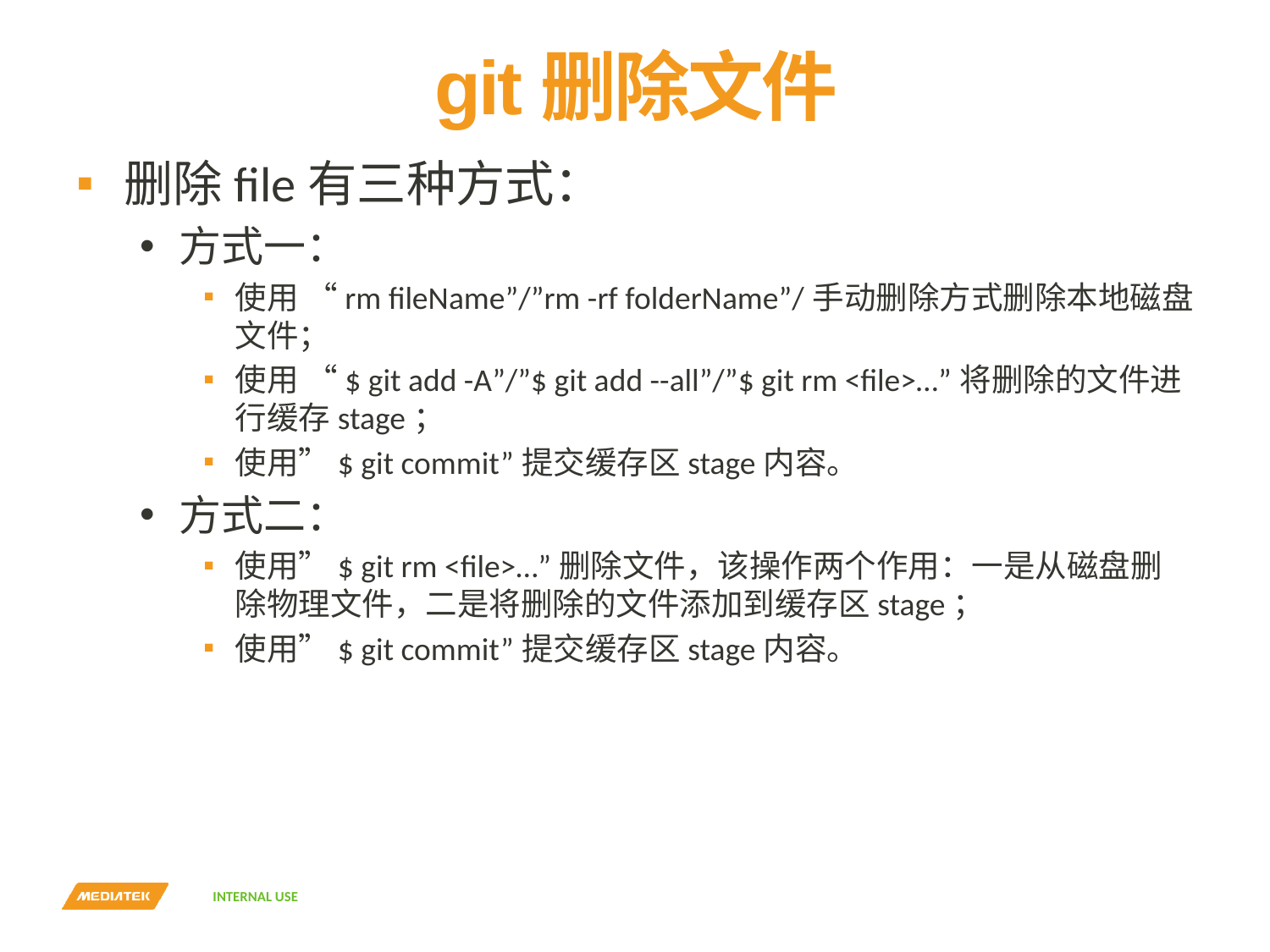

# git删除文件
删除file有三种方式：
方式一：
使用 “rm fileName”/”rm -rf folderName”/手动删除方式删除本地磁盘文件；
使用 “$ git add -A”/”$ git add --all”/”$ git rm <file>…”将删除的文件进行缓存stage；
使用”$ git commit”提交缓存区stage内容。
方式二：
使用”$ git rm <file>…”删除文件，该操作两个作用：一是从磁盘删除物理文件，二是将删除的文件添加到缓存区stage；
使用”$ git commit”提交缓存区stage内容。